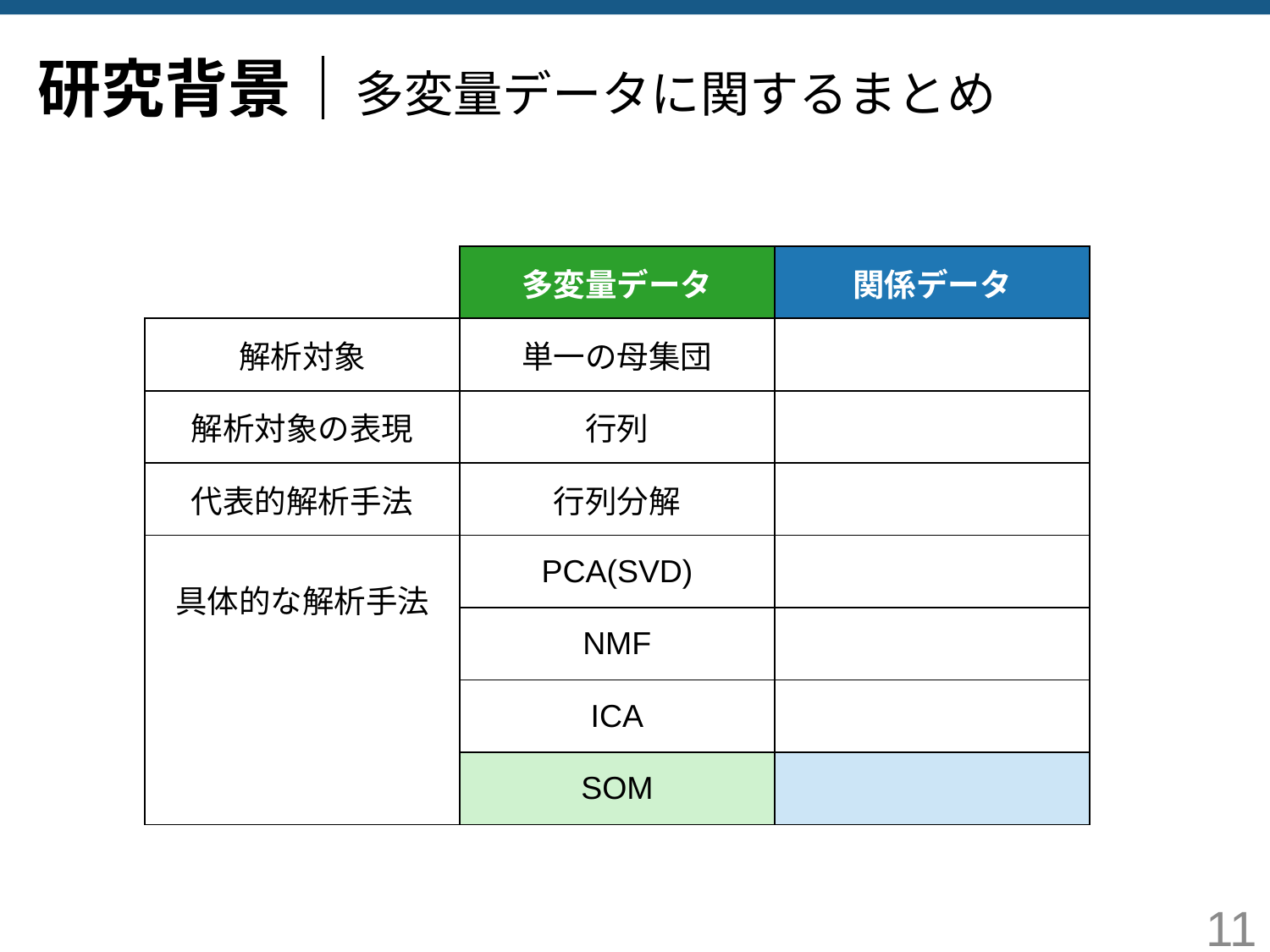

研究背景｜多変量データに関するまとめ
|  | 多変量データ | 関係データ |
| --- | --- | --- |
| 解析対象 | 単一の母集団 |  |
| 解析対象の表現 | 行列 |  |
| 代表的解析手法 | 行列分解 |  |
| 具体的な解析手法 | PCA(SVD) |  |
|  | NMF |  |
|  | ICA |  |
|  | SOM |  |
11